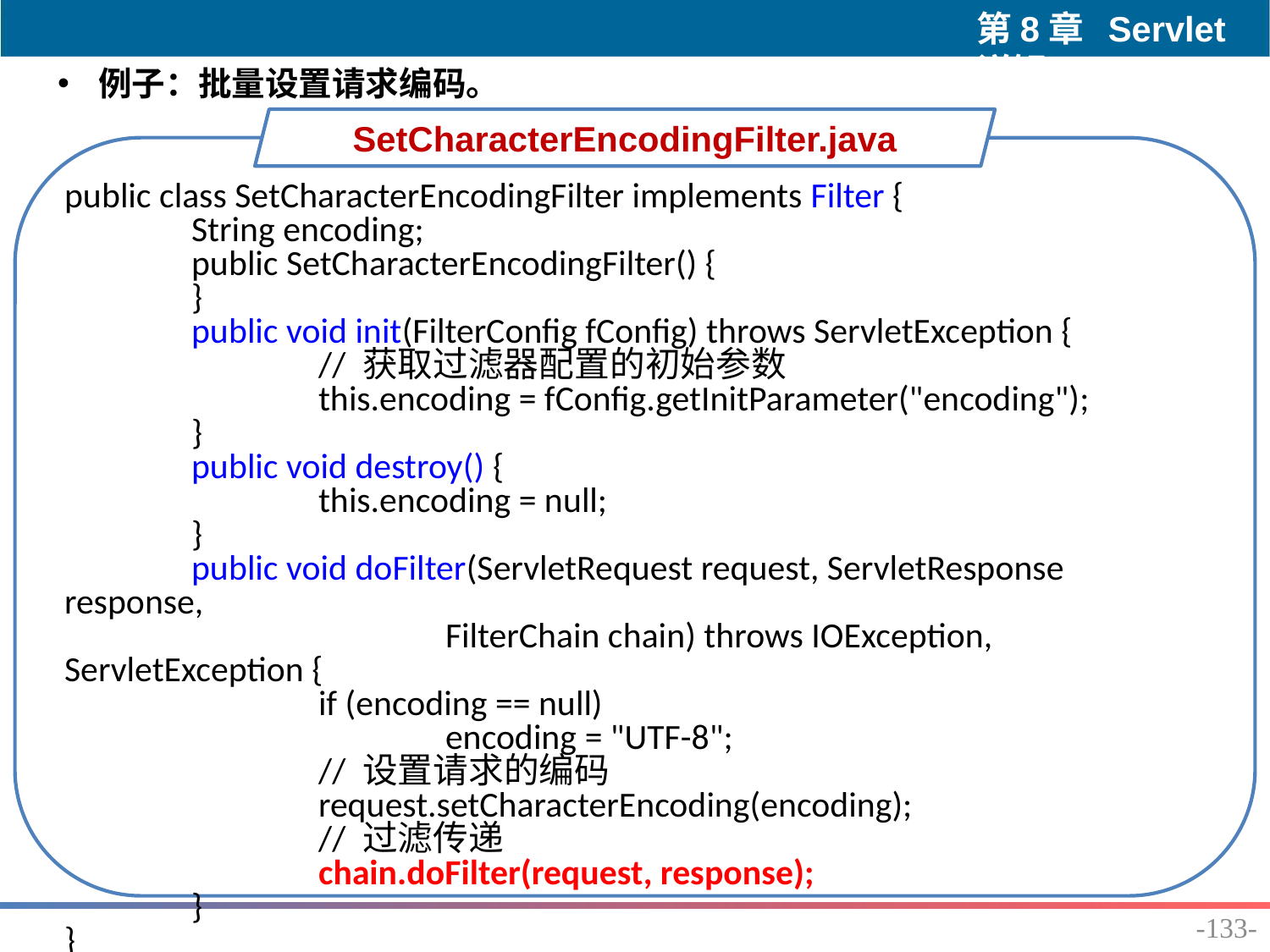

例子：批量设置请求编码。
SetCharacterEncodingFilter.java
public class SetCharacterEncodingFilter implements Filter {
	String encoding;
	public SetCharacterEncodingFilter() {
	}
	public void init(FilterConfig fConfig) throws ServletException {
		// 获取过滤器配置的初始参数
		this.encoding = fConfig.getInitParameter("encoding");
	}
	public void destroy() {
		this.encoding = null;
	}
	public void doFilter(ServletRequest request, ServletResponse response,
			FilterChain chain) throws IOException, ServletException {
		if (encoding == null)
			encoding = "UTF-8";
		// 设置请求的编码
		request.setCharacterEncoding(encoding);
		// 过滤传递
		chain.doFilter(request, response);
	}
}

-133-